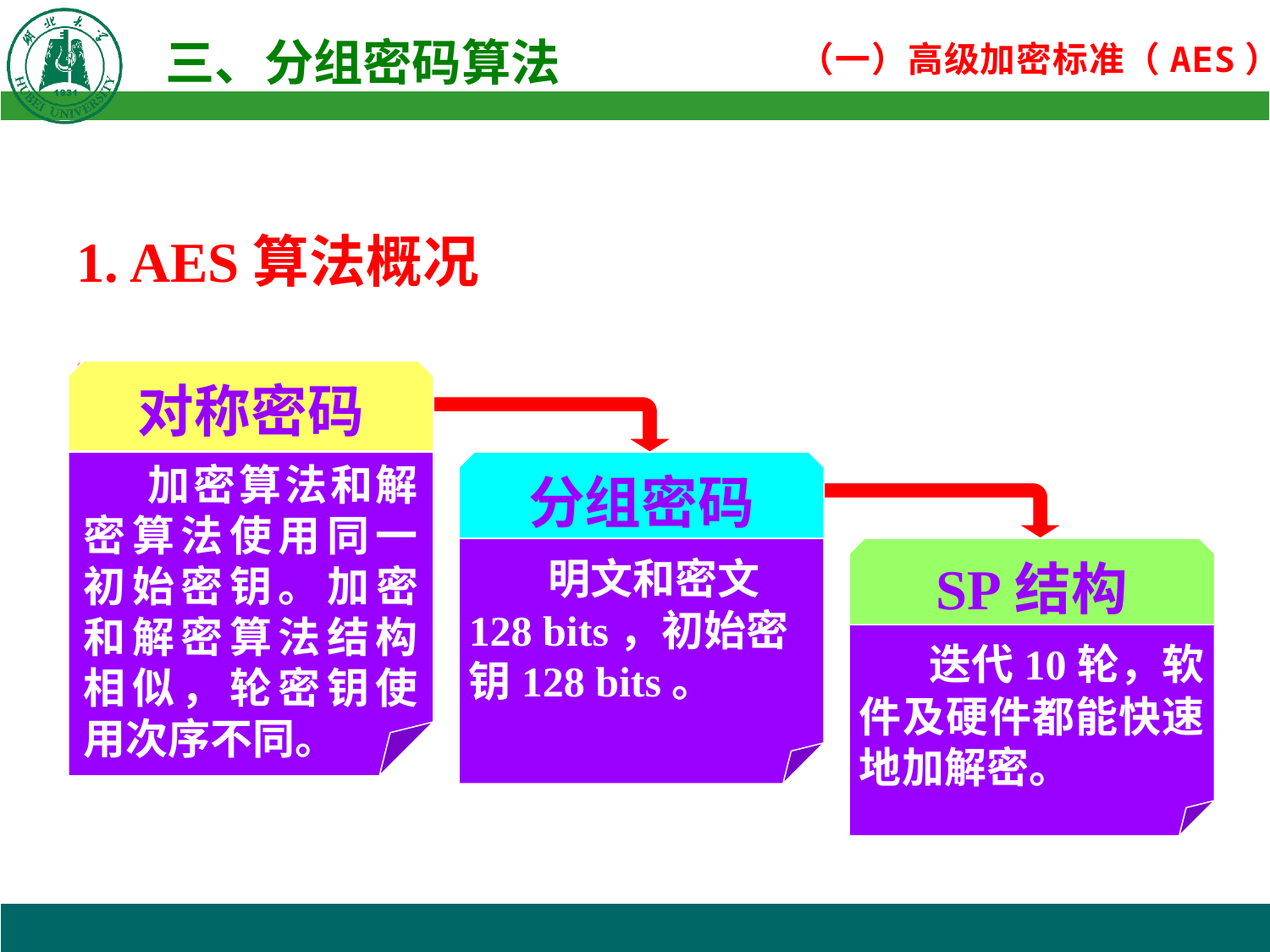

1. AES算法概况
AES-128

对称密码

    加密算法和解密算法使用同一初始密钥。加密和解密算法结构相似，轮密钥使用次序不同。
分组密码
SP结构
      明文和密文128 bits，初始密钥128 bits。
     迭代10轮，软件及硬件都能快速地加解密。